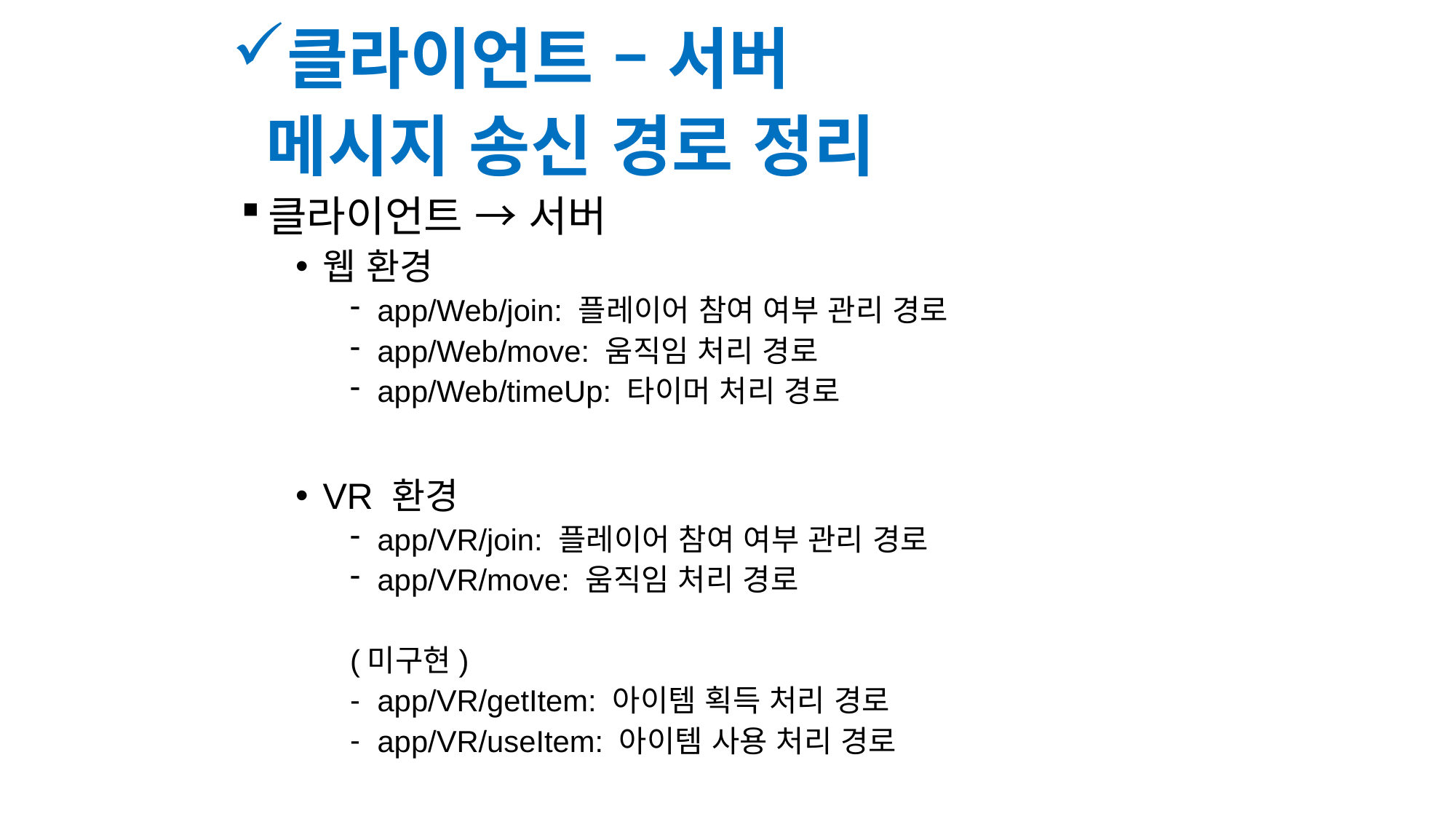

클라이언트 – 서버
 메시지 송신 경로 정리
클라이언트 → 서버
웹 환경
app/Web/join: 플레이어 참여 여부 관리 경로
app/Web/move: 움직임 처리 경로
app/Web/timeUp: 타이머 처리 경로

VR 환경
app/VR/join: 플레이어 참여 여부 관리 경로
app/VR/move: 움직임 처리 경로

(미구현)
app/VR/getItem: 아이템 획득 처리 경로
app/VR/useItem: 아이템 사용 처리 경로